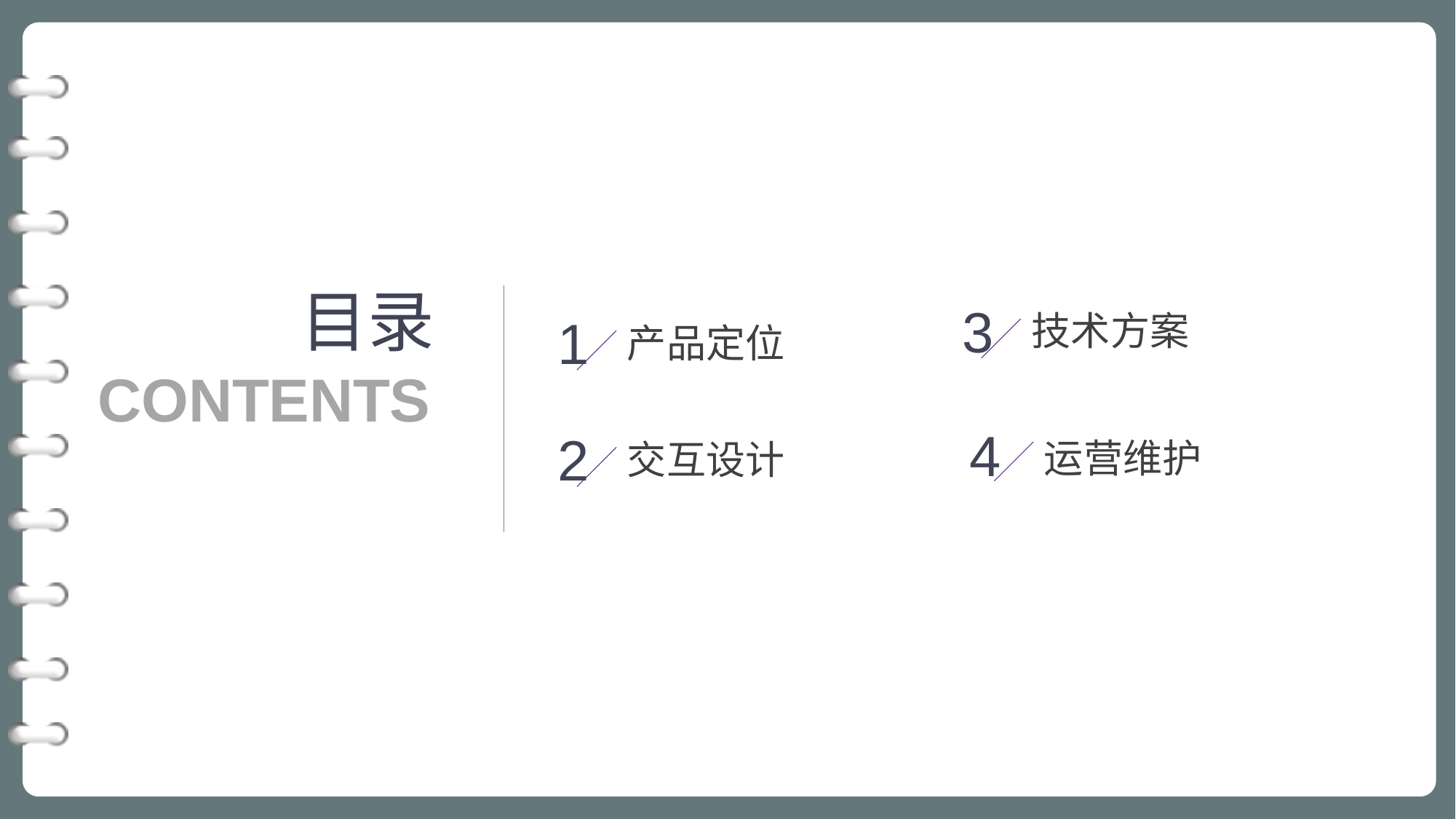

目录
3
技术方案
1
产品定位
CONTENTS
4
2
运营维护
交互设计